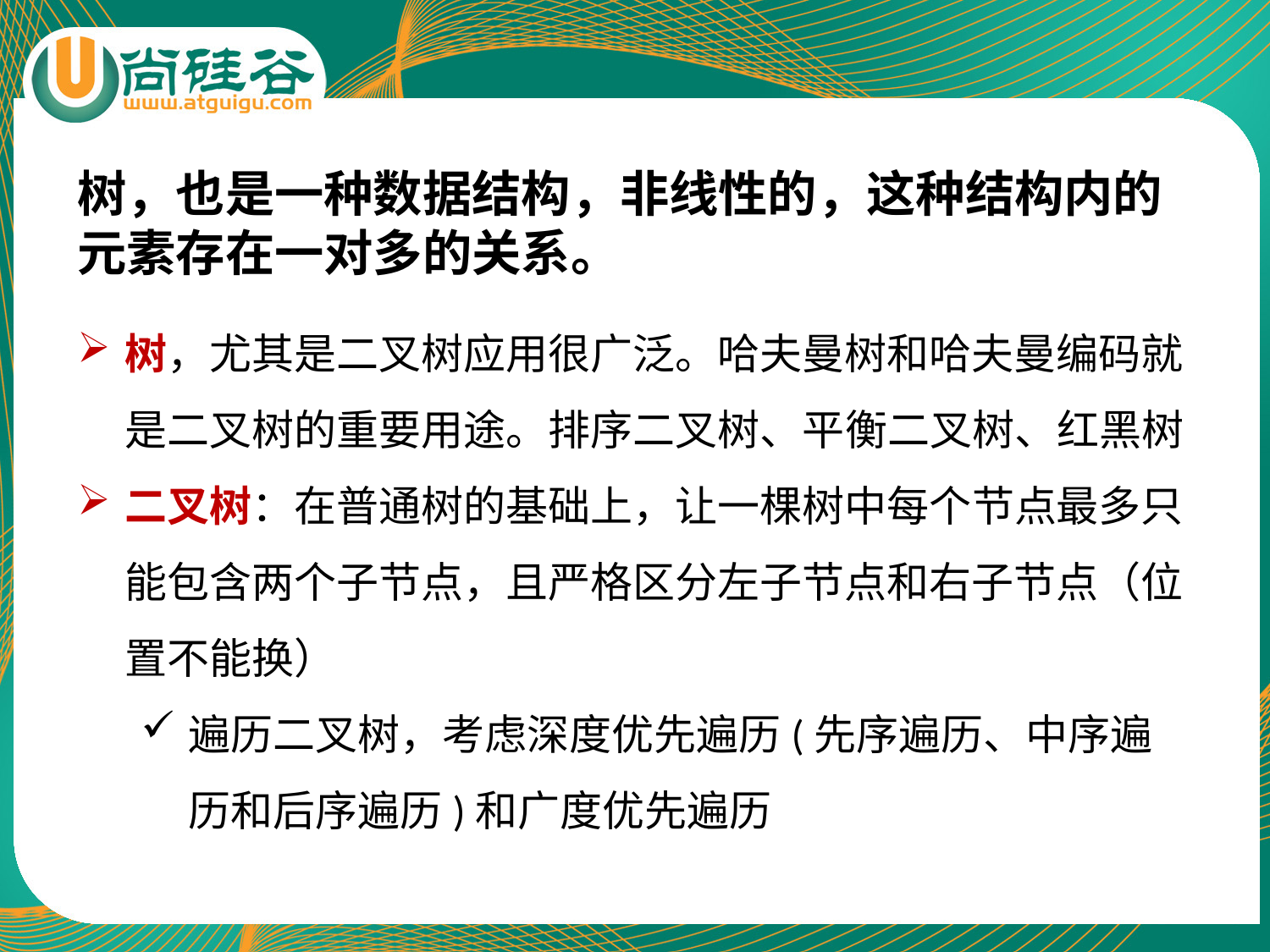

树，也是一种数据结构，非线性的，这种结构内的元素存在一对多的关系。
树，尤其是二叉树应用很广泛。哈夫曼树和哈夫曼编码就是二叉树的重要用途。排序二叉树、平衡二叉树、红黑树
二叉树：在普通树的基础上，让一棵树中每个节点最多只能包含两个子节点，且严格区分左子节点和右子节点（位置不能换）
遍历二叉树，考虑深度优先遍历(先序遍历、中序遍历和后序遍历)和广度优先遍历